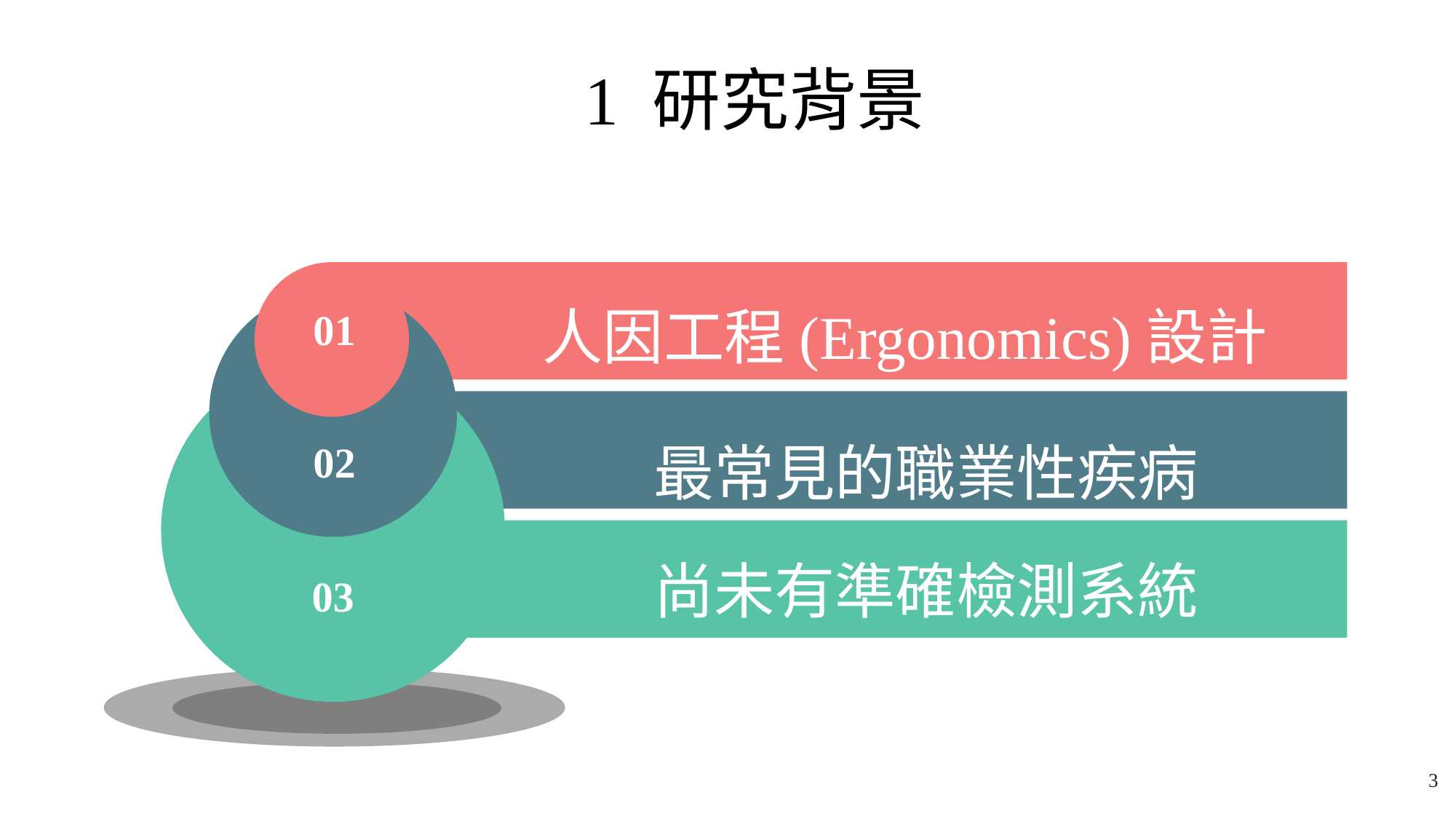

1 研究背景

人因工程(Ergonomics)設計
01

最常見的職業性疾病
02

尚未有準確檢測系統
03

3